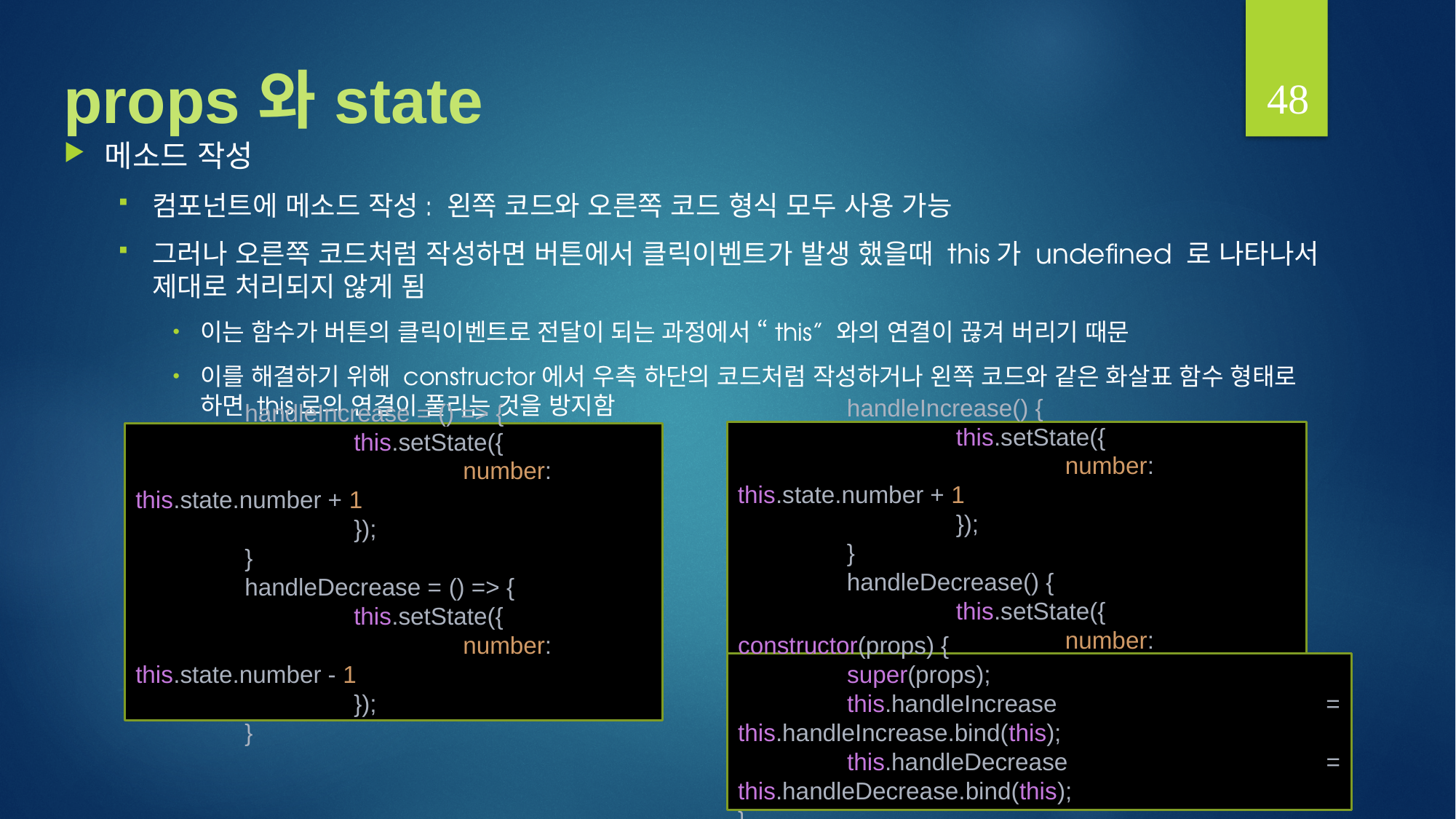

48
# props 와 state
메소드 작성
컴포넌트에 메소드 작성: 왼쪽 코드와 오른쪽 코드 형식 모두 사용 가능
그러나 오른쪽 코드처럼 작성하면 버튼에서 클릭이벤트가 발생 했을때 this가 undefined 로 나타나서 제대로 처리되지 않게 됨
이는 함수가 버튼의 클릭이벤트로 전달이 되는 과정에서 “this” 와의 연결이 끊겨 버리기 때문
이를 해결하기 위해 constructor에서 우측 하단의 코드처럼 작성하거나 왼쪽 코드와 같은 화살표 함수 형태로 하면 this로의 연결이 풀리는 것을 방지함
	handleIncrease() {
		this.setState({
			number: this.state.number + 1
		});
	}
	handleDecrease() {
		this.setState({
			number: this.state.number - 1
		});
	}
	handleIncrease = () => {
		this.setState({
			number: this.state.number + 1
		});
	}
	handleDecrease = () => {
		this.setState({
			number: this.state.number - 1
		});
	}
constructor(props) {
	super(props);
	this.handleIncrease = this.handleIncrease.bind(this);
	this.handleDecrease = this.handleDecrease.bind(this);
}